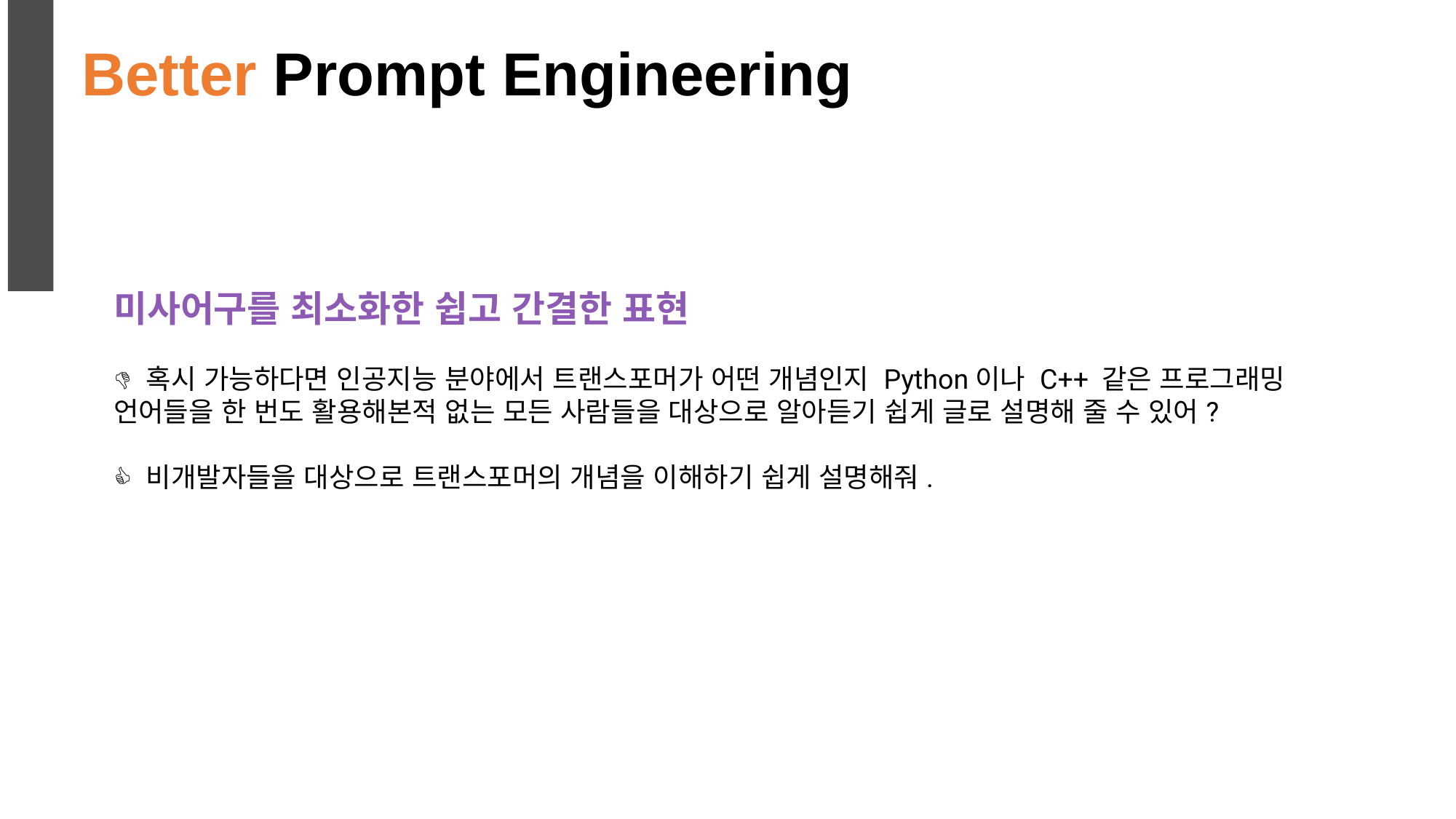

Better Prompt Engineering
미사어구를 최소화한 쉽고 간결한 표현

👎 혹시 가능하다면 인공지능 분야에서 트랜스포머가 어떤 개념인지 Python이나 C++ 같은 프로그래밍 언어들을 한 번도 활용해본적 없는 모든 사람들을 대상으로 알아듣기 쉽게 글로 설명해 줄 수 있어?

👍 비개발자들을 대상으로 트랜스포머의 개념을 이해하기 쉽게 설명해줘.